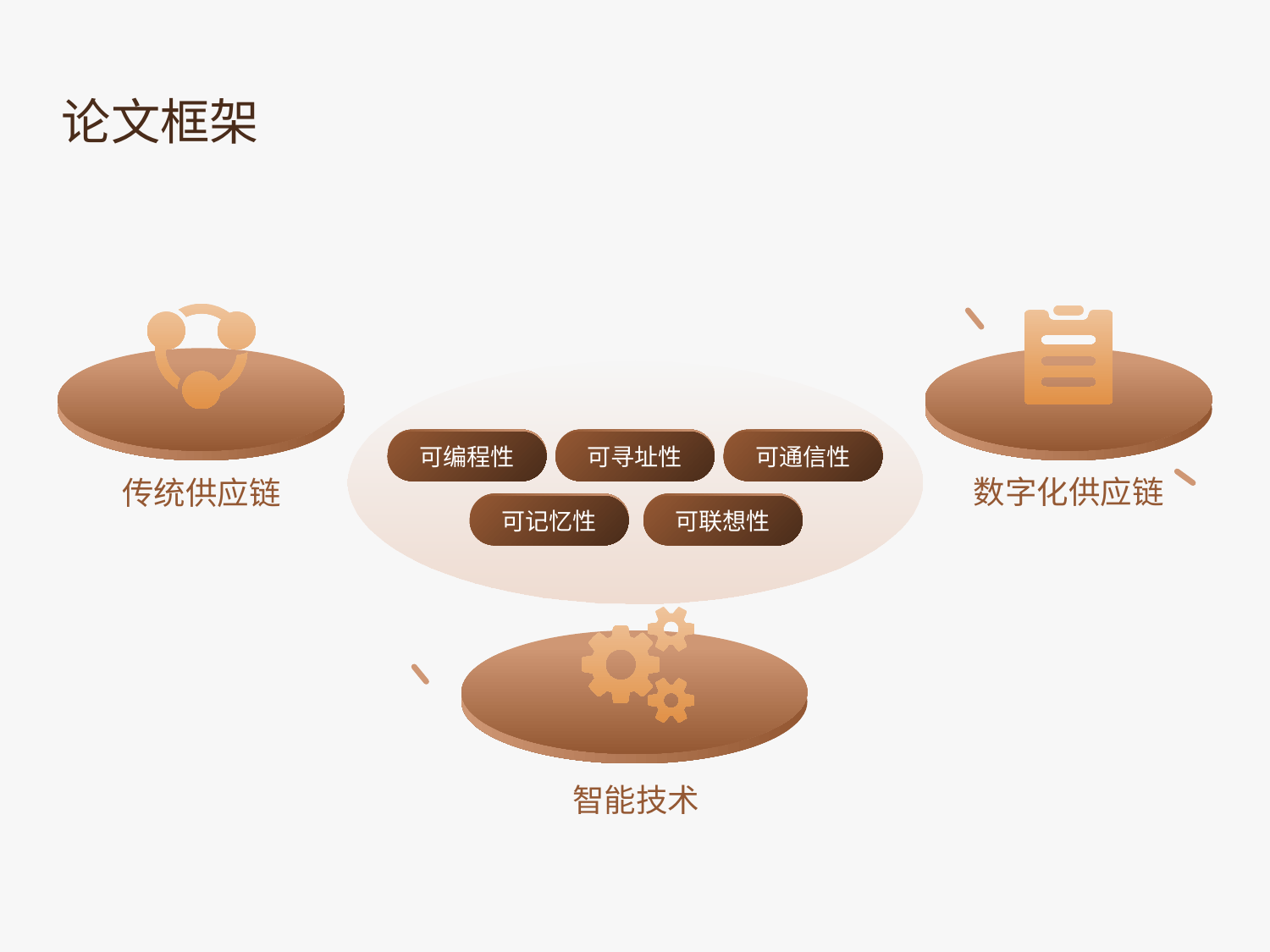

论文框架

可编程性
可寻址性
可通信性

可记忆性
可联想性
数字化供应链
传统供应链

智能技术